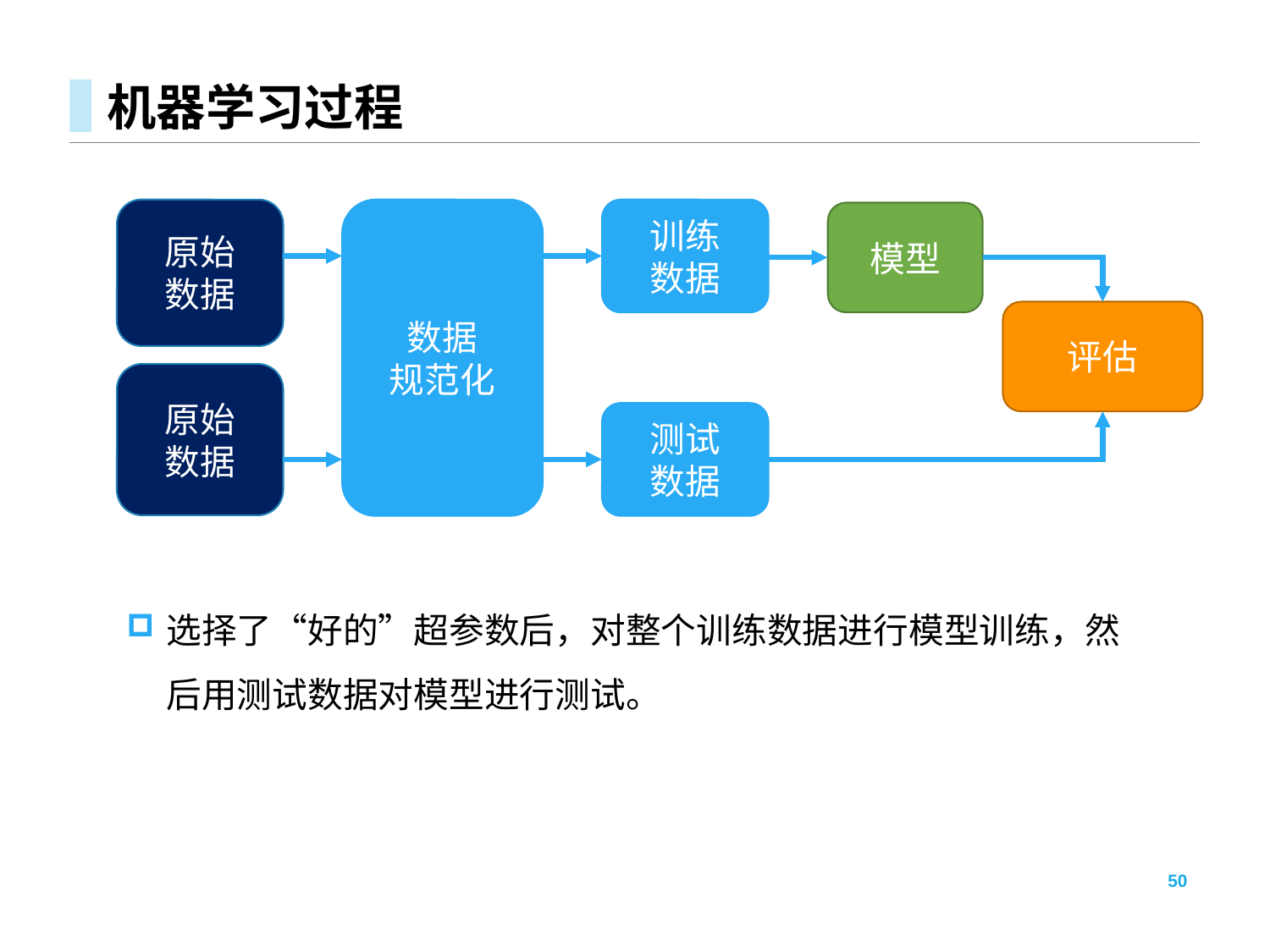

# 机器学习过程
数据
规范化
原始
数据
训练
数据
模型
评估
原始
数据
测试
数据
选择了“好的”超参数后，对整个训练数据进行模型训练，然后用测试数据对模型进行测试。
50